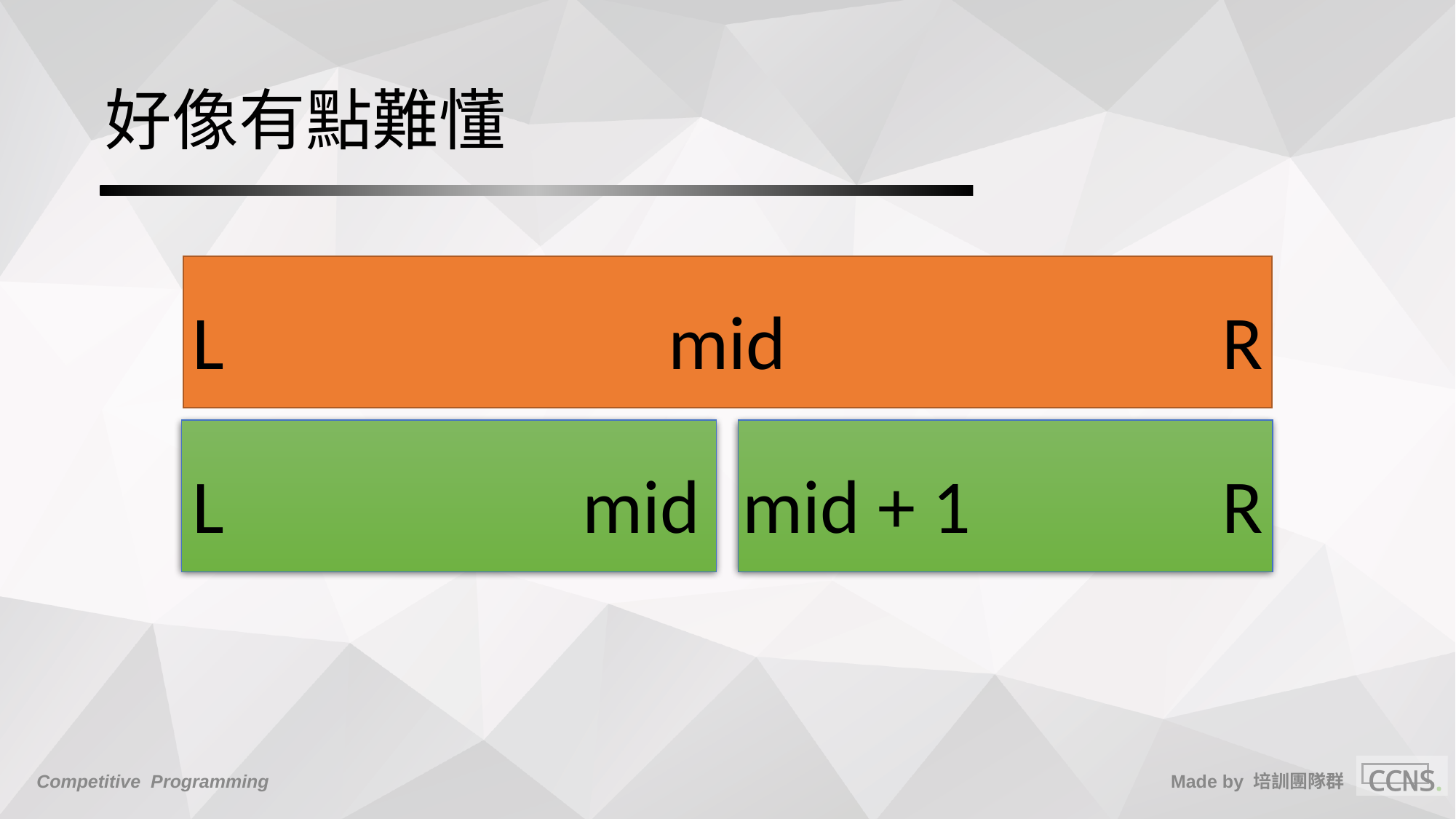

# 好像有點難懂

L
mid
R

L
mid
mid + 1
R